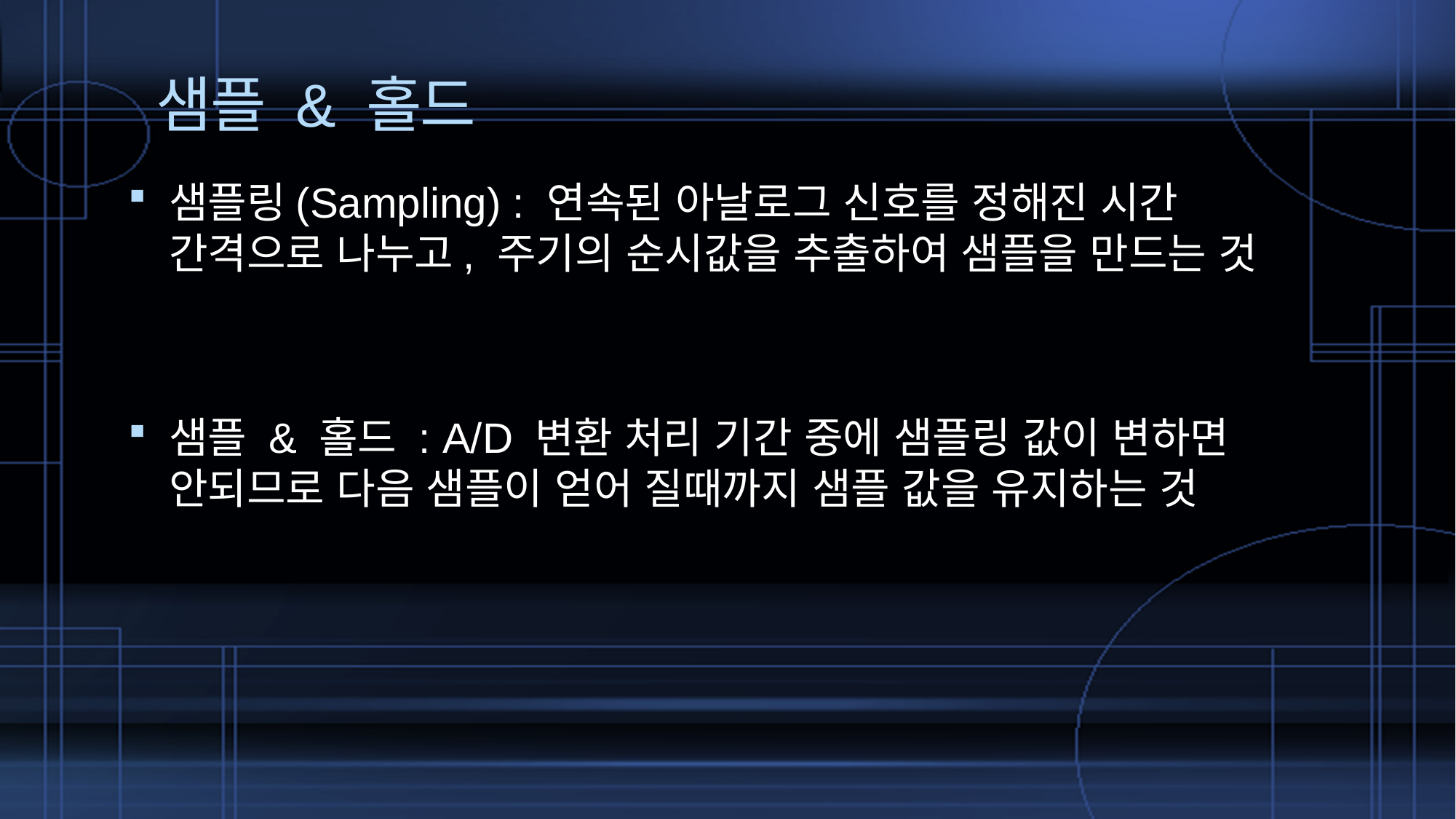

# 샘플 & 홀드
샘플링(Sampling) : 연속된 아날로그 신호를 정해진 시간 간격으로 나누고, 주기의 순시값을 추출하여 샘플을 만드는 것

샘플 & 홀드 : A/D 변환 처리 기간 중에 샘플링 값이 변하면 안되므로 다음 샘플이 얻어 질때까지 샘플 값을 유지하는 것